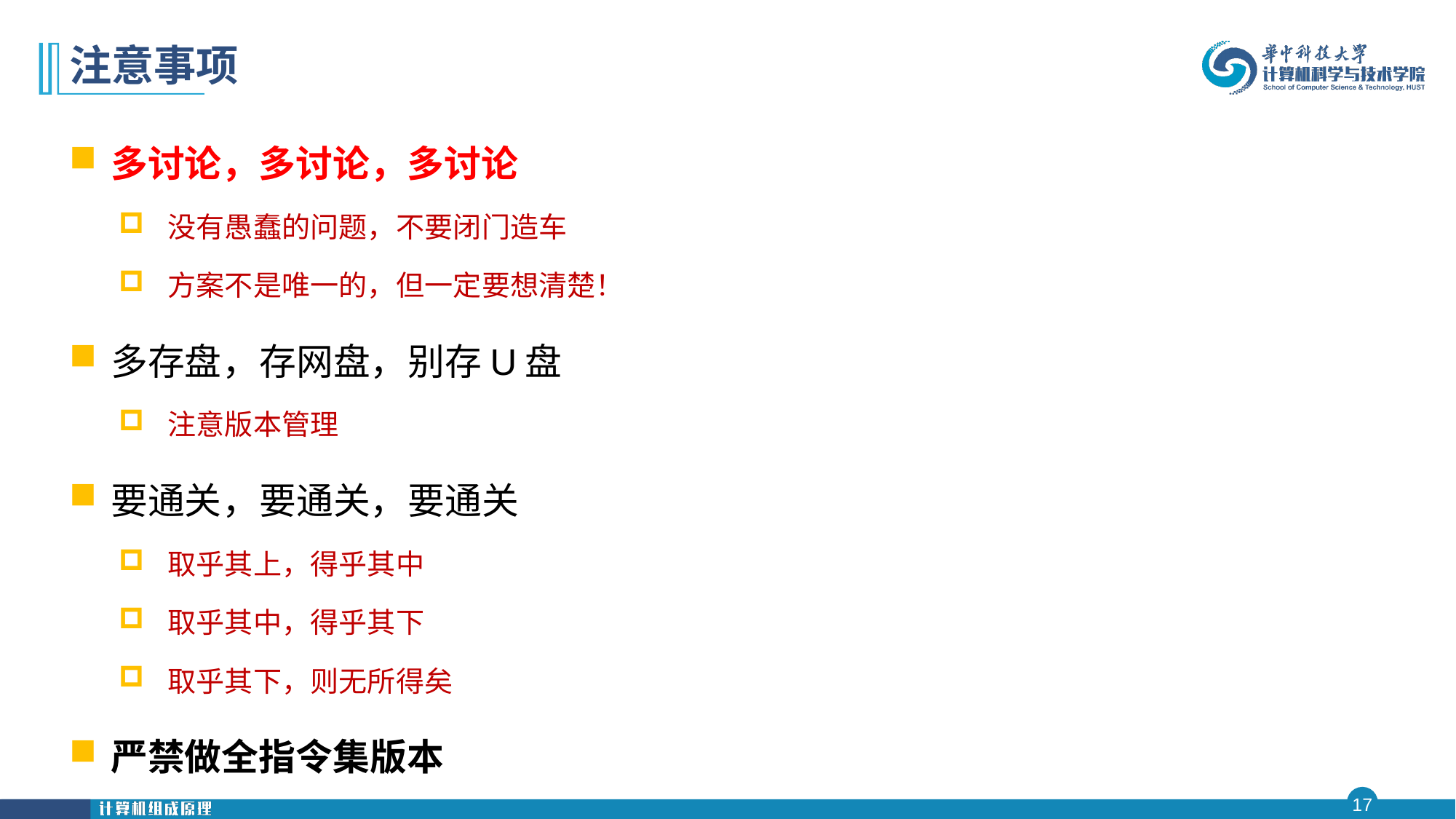

# 注意事项
多讨论，多讨论，多讨论
没有愚蠢的问题，不要闭门造车
方案不是唯一的，但一定要想清楚！
多存盘，存网盘，别存U盘
注意版本管理
要通关，要通关，要通关
取乎其上，得乎其中
取乎其中，得乎其下
取乎其下，则无所得矣
严禁做全指令集版本